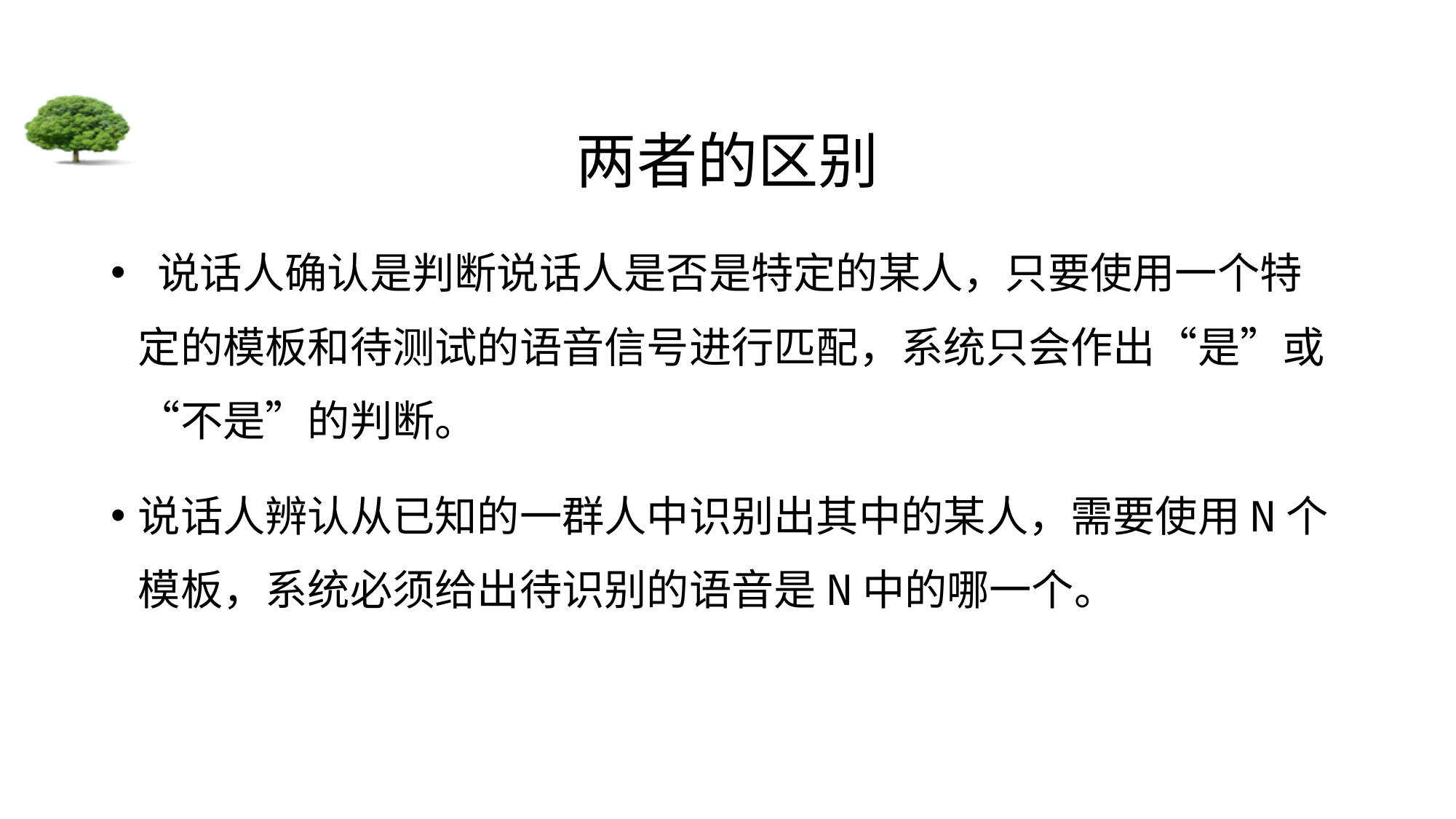

# 两者的区别
 说话人确认是判断说话人是否是特定的某人，只要使用一个特定的模板和待测试的语音信号进行匹配，系统只会作出“是”或“不是”的判断。
说话人辨认从已知的一群人中识别出其中的某人，需要使用N个模板，系统必须给出待识别的语音是N中的哪一个。